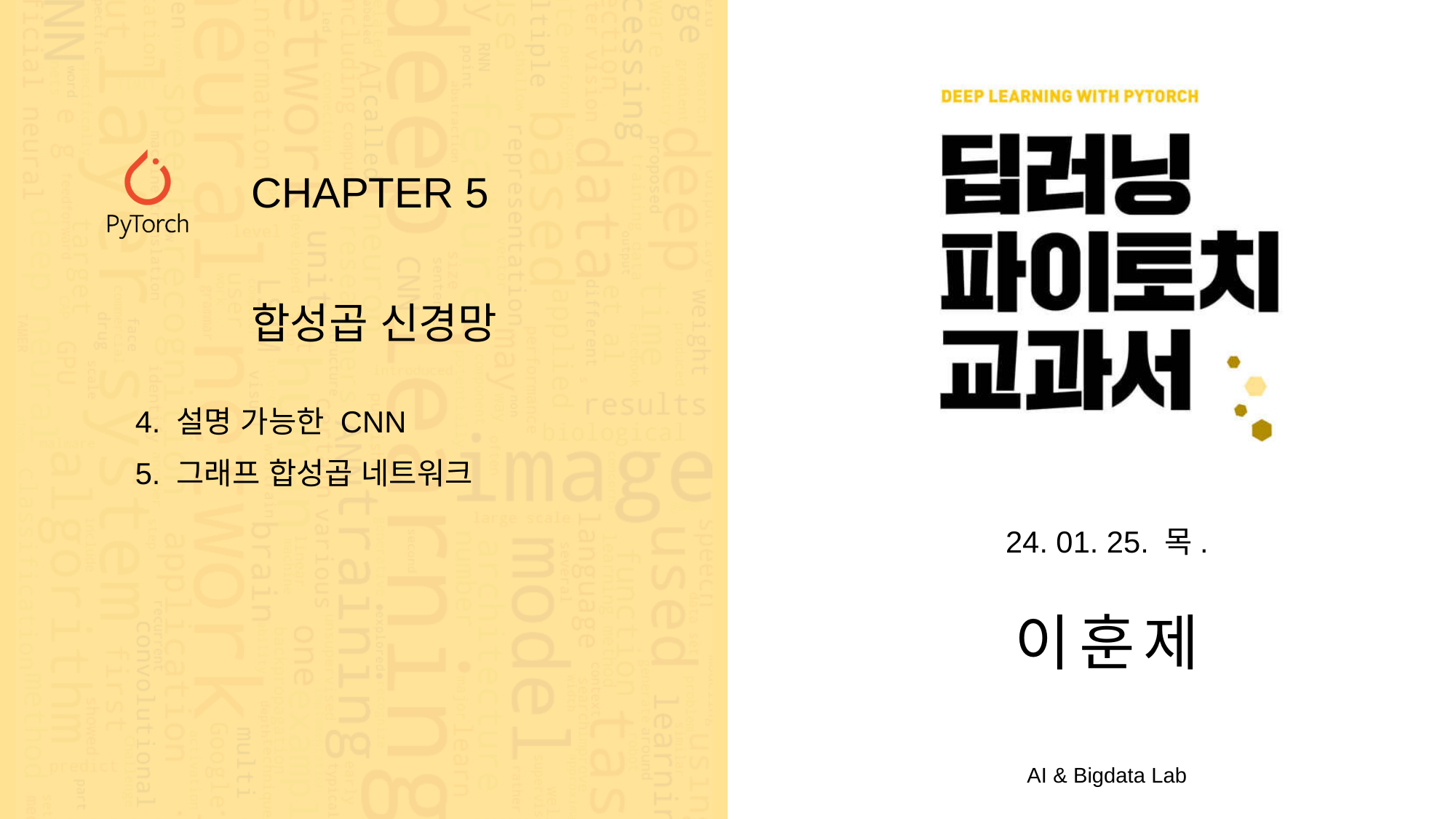

CHAPTER 5
합성곱 신경망
4. 설명 가능한 CNN
5. 그래프 합성곱 네트워크
24. 01. 25. 목.
이훈제